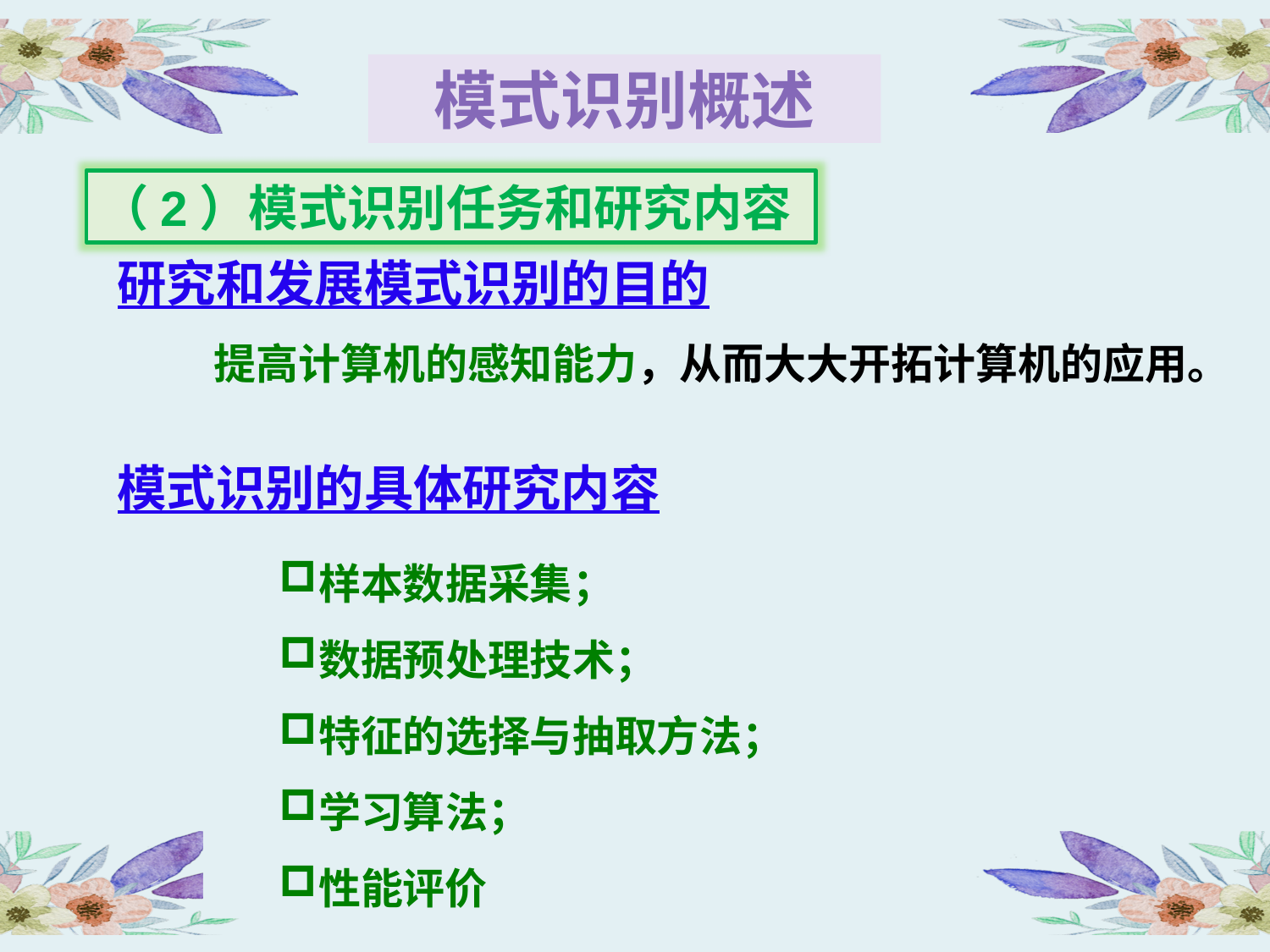

模式识别概述
（2）模式识别任务和研究内容
研究和发展模式识别的目的
         提高计算机的感知能力，从而大大开拓计算机的应用。
模式识别的具体研究内容
样本数据采集；
数据预处理技术；
特征的选择与抽取方法；
学习算法；
性能评价